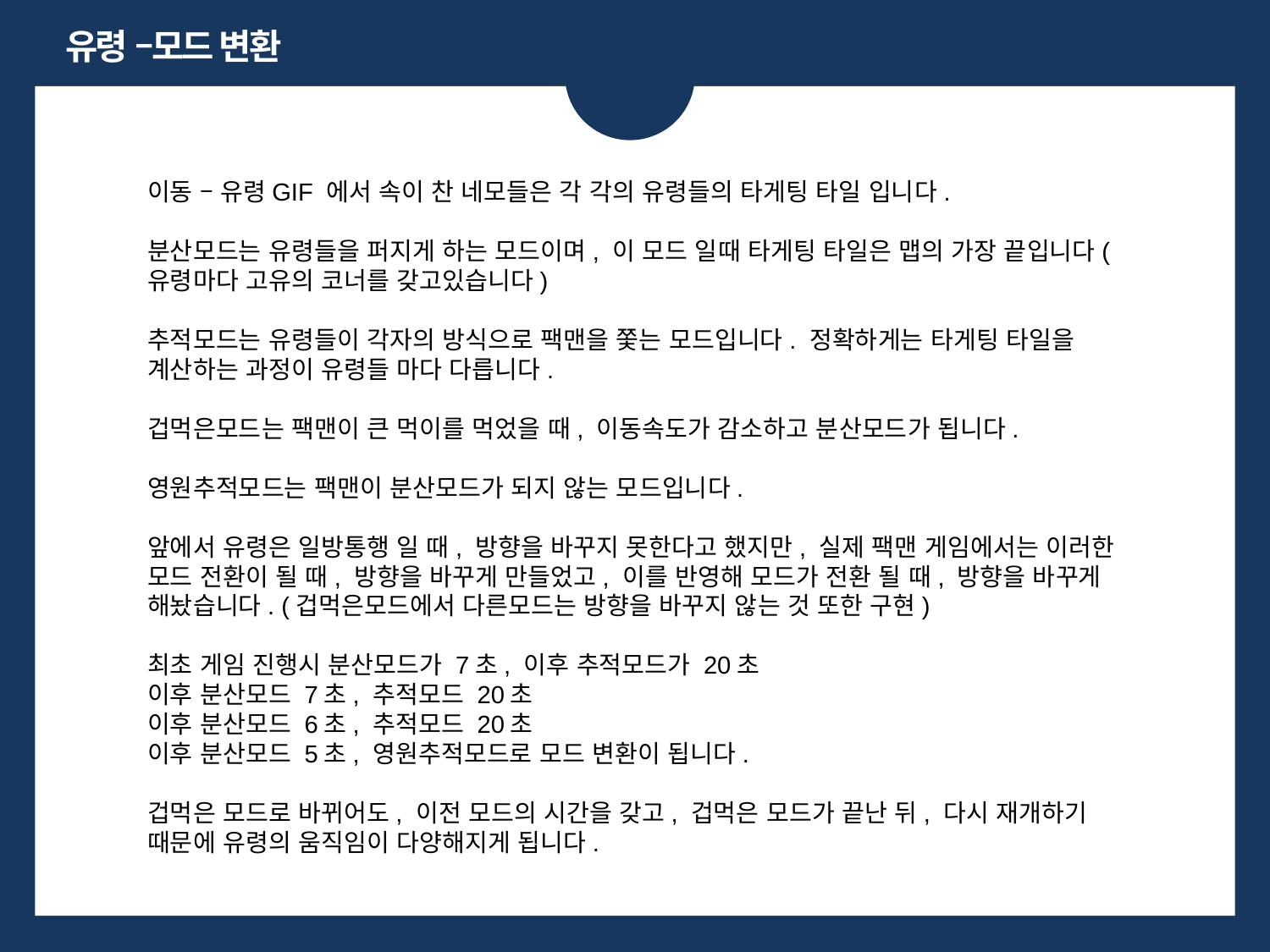

유령 –모드 변환

이동 – 유령GIF 에서 속이 찬 네모들은 각 각의 유령들의 타게팅 타일 입니다.

분산모드는 유령들을 퍼지게 하는 모드이며, 이 모드 일때 타게팅 타일은 맵의 가장 끝입니다(유령마다 고유의 코너를 갖고있습니다)

추적모드는 유령들이 각자의 방식으로 팩맨을 쫓는 모드입니다. 정확하게는 타게팅 타일을 계산하는 과정이 유령들 마다 다릅니다.

겁먹은모드는 팩맨이 큰 먹이를 먹었을 때, 이동속도가 감소하고 분산모드가 됩니다.

영원추적모드는 팩맨이 분산모드가 되지 않는 모드입니다.

앞에서 유령은 일방통행 일 때, 방향을 바꾸지 못한다고 했지만, 실제 팩맨 게임에서는 이러한 모드 전환이 될 때, 방향을 바꾸게 만들었고, 이를 반영해 모드가 전환 될 때, 방향을 바꾸게 해놨습니다. (겁먹은모드에서 다른모드는 방향을 바꾸지 않는 것 또한 구현)

최초 게임 진행시 분산모드가 7초, 이후 추적모드가 20초
이후 분산모드 7초, 추적모드 20초
이후 분산모드 6초, 추적모드 20초
이후 분산모드 5초, 영원추적모드로 모드 변환이 됩니다.

겁먹은 모드로 바뀌어도, 이전 모드의 시간을 갖고, 겁먹은 모드가 끝난 뒤, 다시 재개하기 때문에 유령의 움직임이 다양해지게 됩니다.